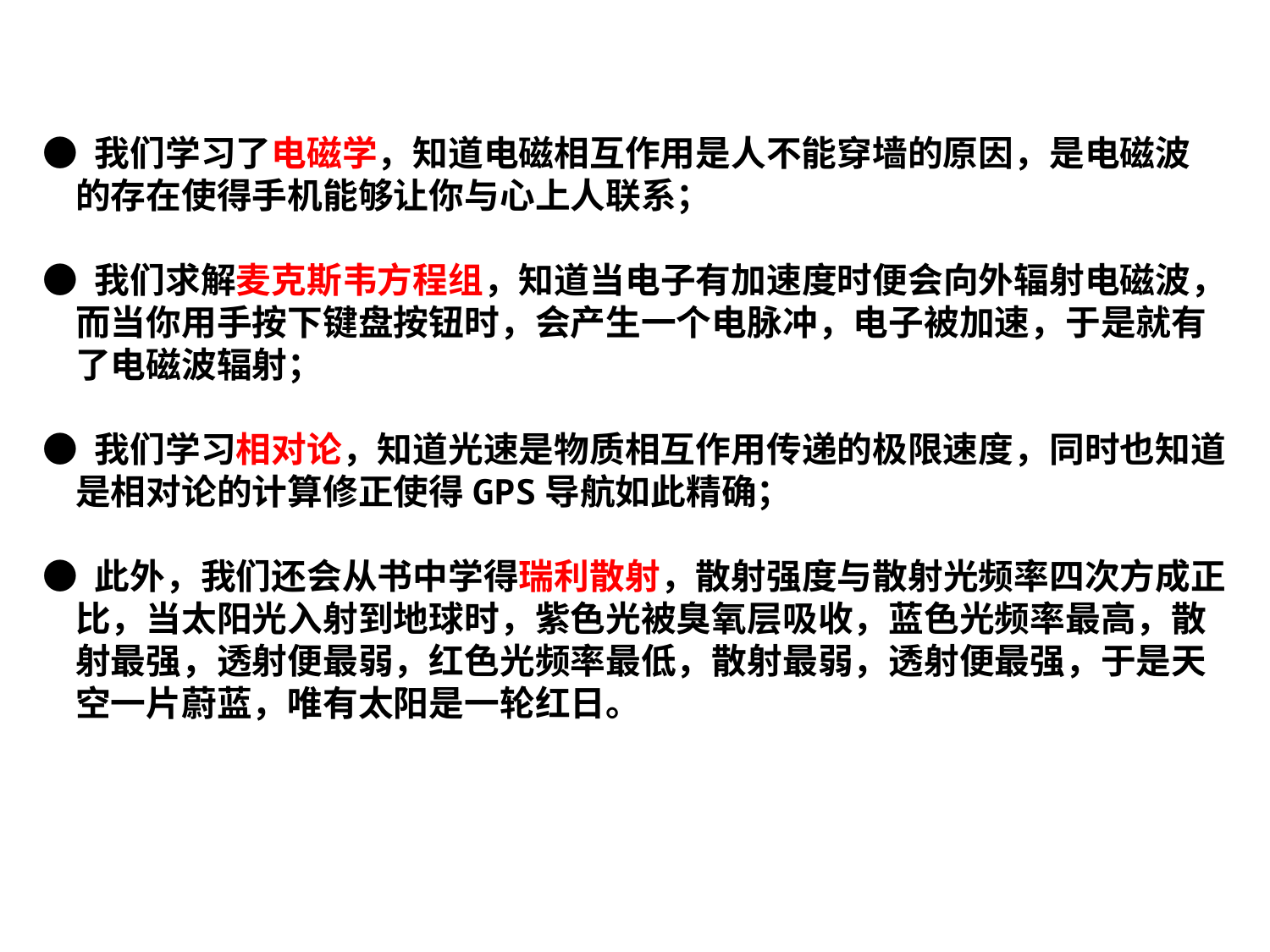

● 我们学习了电磁学，知道电磁相互作用是人不能穿墙的原因，是电磁波
   的存在使得手机能够让你与心上人联系；

● 我们求解麦克斯韦方程组，知道当电子有加速度时便会向外辐射电磁波，
   而当你用手按下键盘按钮时，会产生一个电脉冲，电子被加速，于是就有
   了电磁波辐射；

● 我们学习相对论，知道光速是物质相互作用传递的极限速度，同时也知道
   是相对论的计算修正使得GPS导航如此精确；

● 此外，我们还会从书中学得瑞利散射，散射强度与散射光频率四次方成正
   比，当太阳光入射到地球时，紫色光被臭氧层吸收，蓝色光频率最高，散
   射最强，透射便最弱，红色光频率最低，散射最弱，透射便最强，于是天
   空一片蔚蓝，唯有太阳是一轮红日。